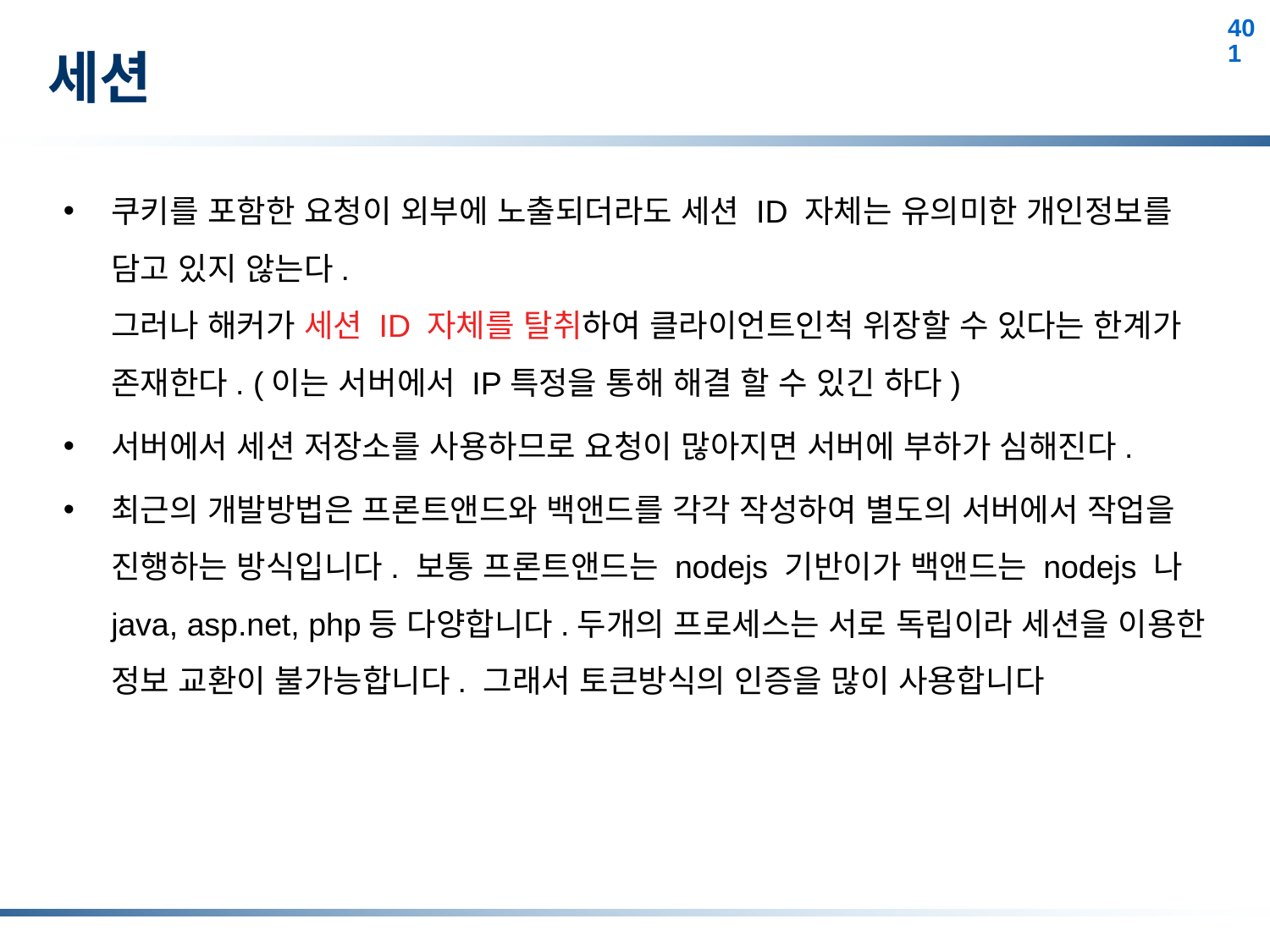

# 세션
쿠키를 포함한 요청이 외부에 노출되더라도 세션 ID 자체는 유의미한 개인정보를 담고 있지 않는다.
그러나 해커가 세션 ID 자체를 탈취하여 클라이언트인척 위장할 수 있다는 한계가 존재한다. (이는 서버에서 IP특정을 통해 해결 할 수 있긴 하다)
서버에서 세션 저장소를 사용하므로 요청이 많아지면 서버에 부하가 심해진다.
최근의 개발방법은 프론트앤드와 백앤드를 각각 작성하여 별도의 서버에서 작업을 진행하는 방식입니다. 보통 프론트앤드는 nodejs 기반이가 백앤드는 nodejs 나 java, asp.net, php등 다양합니다.두개의 프로세스는 서로 독립이라 세션을 이용한 정보 교환이 불가능합니다. 그래서 토큰방식의 인증을 많이 사용합니다